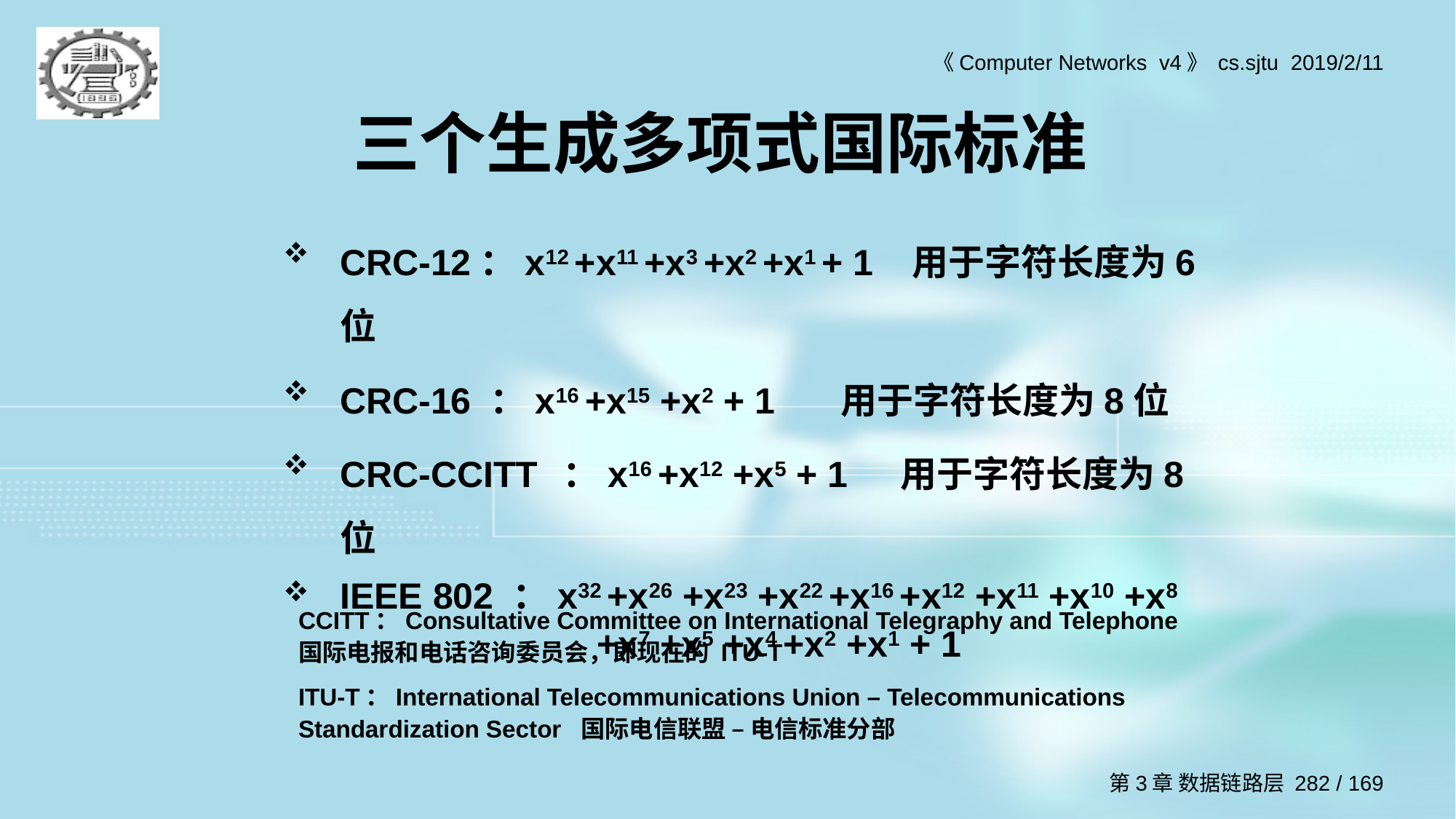

# 三个生成多项式国际标准
CRC-12：x12 +x11 +x3 +x2 +x1 + 1  用于字符长度为6位
CRC-16 ：x16 +x15 +x2 + 1    用于字符长度为8位
CRC-CCITT ：x16 +x12 +x5 + 1   用于字符长度为8位
IEEE 802 ：x32 +x26 +x23 +x22 +x16 +x12 +x11 +x10 +x8 	+x7 +x5 +x4 +x2 +x1 + 1
CCITT：Consultative Committee on International Telegraphy and Telephone 国际电报和电话咨询委员会，即现在的 ITU-T
ITU-T：International Telecommunications Union – Telecommunications Standardization Sector  国际电信联盟 – 电信标准分部